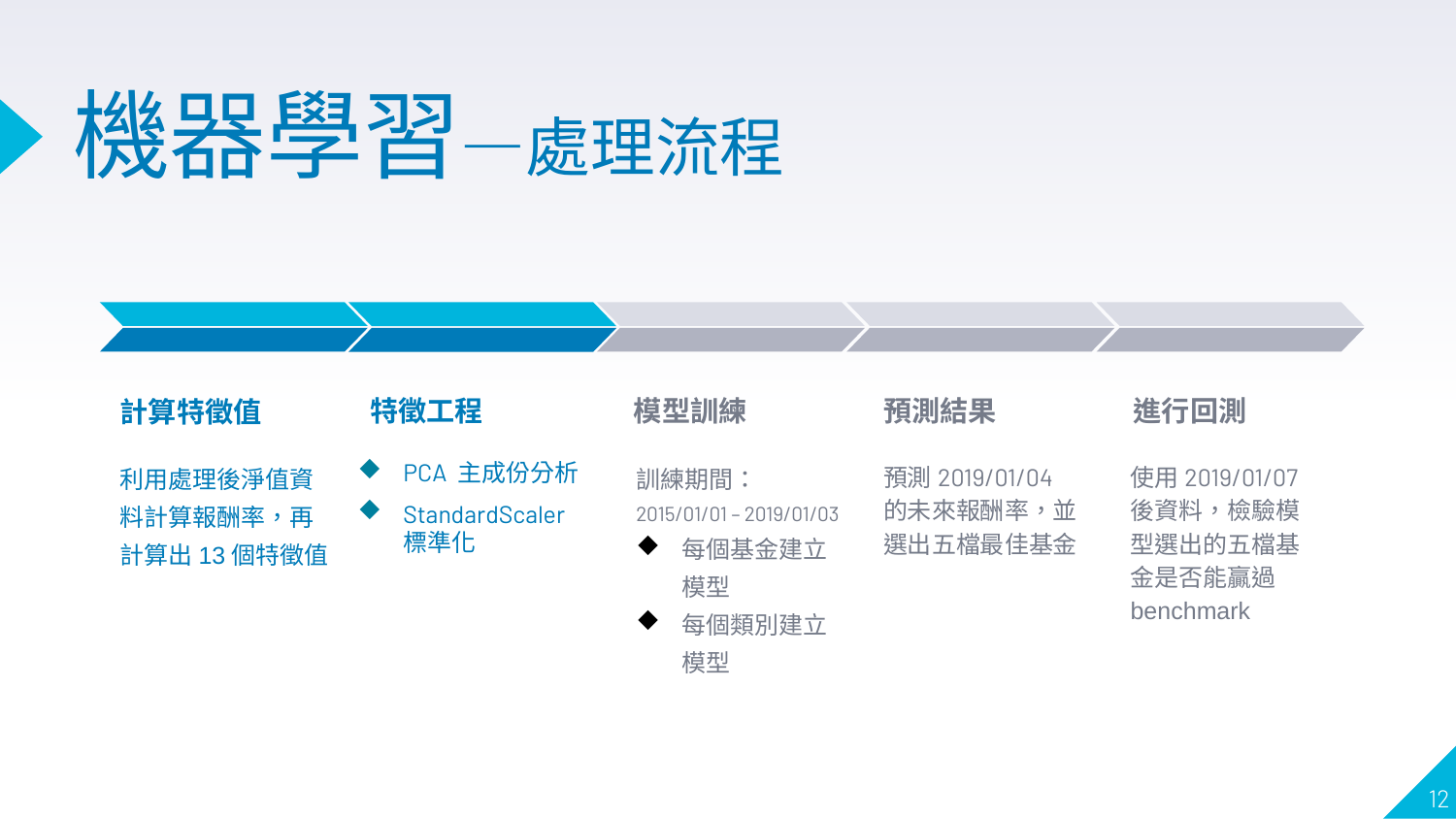

# 機器學習—處理流程

模型訓練
訓練期間：
2015/01/01 – 2019/01/03
每個基金建立模型
每個類別建立模型

計算特徵值

預測結果
預測2019/01/04的未來報酬率，並選出五檔最佳基金

進行回測
使用2019/01/07後資料，檢驗模型選出的五檔基金是否能贏過benchmark

特徵工程
PCA 主成份分析
StandardScaler      標準化
利用處理後淨值資料計算報酬率，再計算出13個特徵值
12